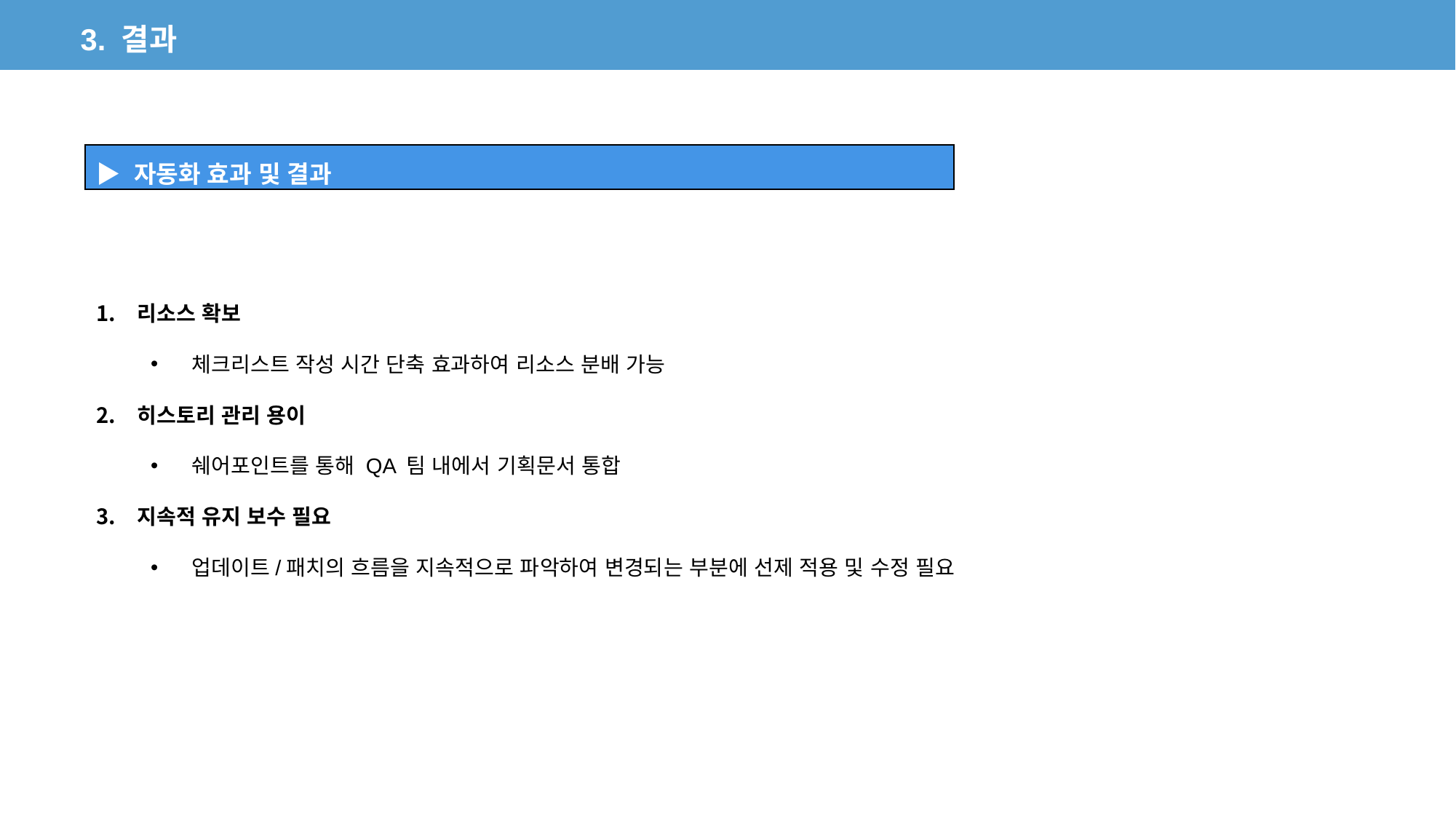

3. 결과
| ▶ 자동화 효과 및 결과 |
| --- |
리소스 확보
체크리스트 작성 시간 단축 효과하여 리소스 분배 가능
히스토리 관리 용이
쉐어포인트를 통해 QA 팀 내에서 기획문서 통합
지속적 유지 보수 필요
업데이트/패치의 흐름을 지속적으로 파악하여 변경되는 부분에 선제 적용 및 수정 필요